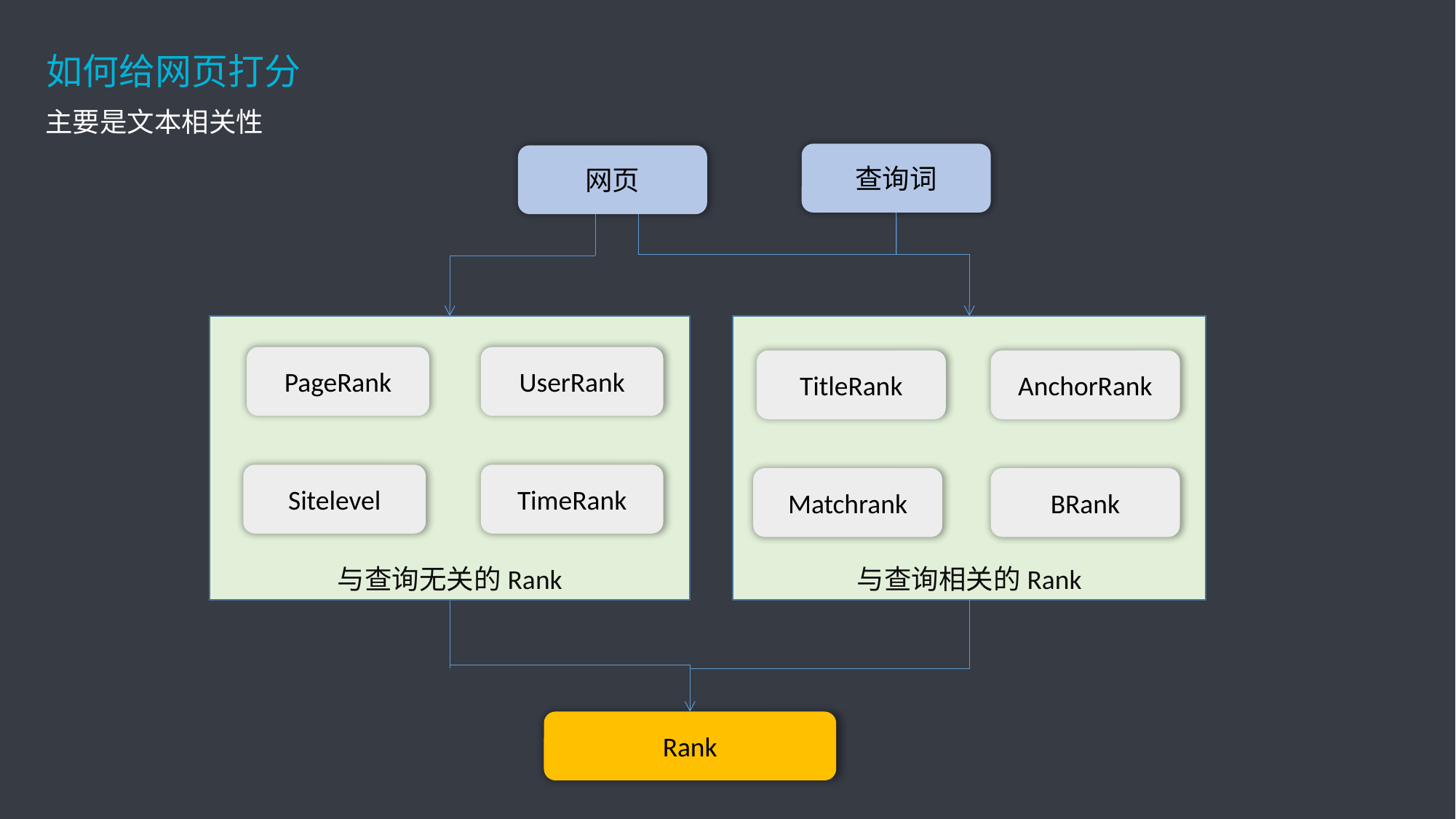

如何给网页打分
主要是文本相关性
查询词
网页
与查询无关的Rank
与查询相关的Rank
PageRank
UserRank
TitleRank
AnchorRank
Sitelevel
TimeRank
Matchrank
BRank
Rank